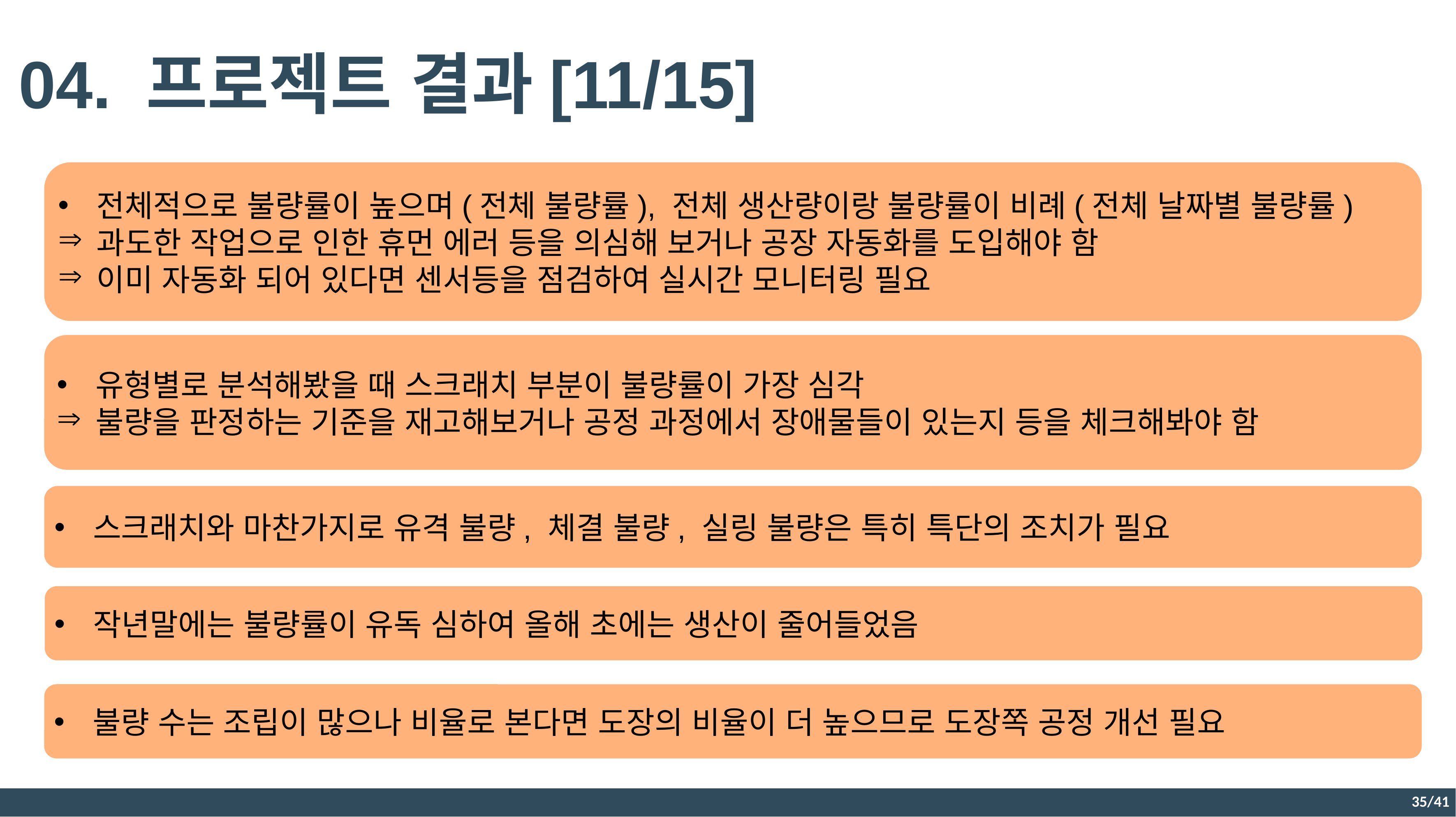

04. 프로젝트 결과[11/15]
전체적으로 불량률이 높으며(전체 불량률), 전체 생산량이랑 불량률이 비례(전체 날짜별 불량률)
과도한 작업으로 인한 휴먼 에러 등을 의심해 보거나 공장 자동화를 도입해야 함
이미 자동화 되어 있다면 센서등을 점검하여 실시간 모니터링 필요
유형별로 분석해봤을 때 스크래치 부분이 불량률이 가장 심각
불량을 판정하는 기준을 재고해보거나 공정 과정에서 장애물들이 있는지 등을 체크해봐야 함
스크래치와 마찬가지로 유격 불량, 체결 불량, 실링 불량은 특히 특단의 조치가 필요
작년말에는 불량률이 유독 심하여 올해 초에는 생산이 줄어들었음
불량 수는 조립이 많으나 비율로 본다면 도장의 비율이 더 높으므로 도장쪽 공정 개선 필요
35/41